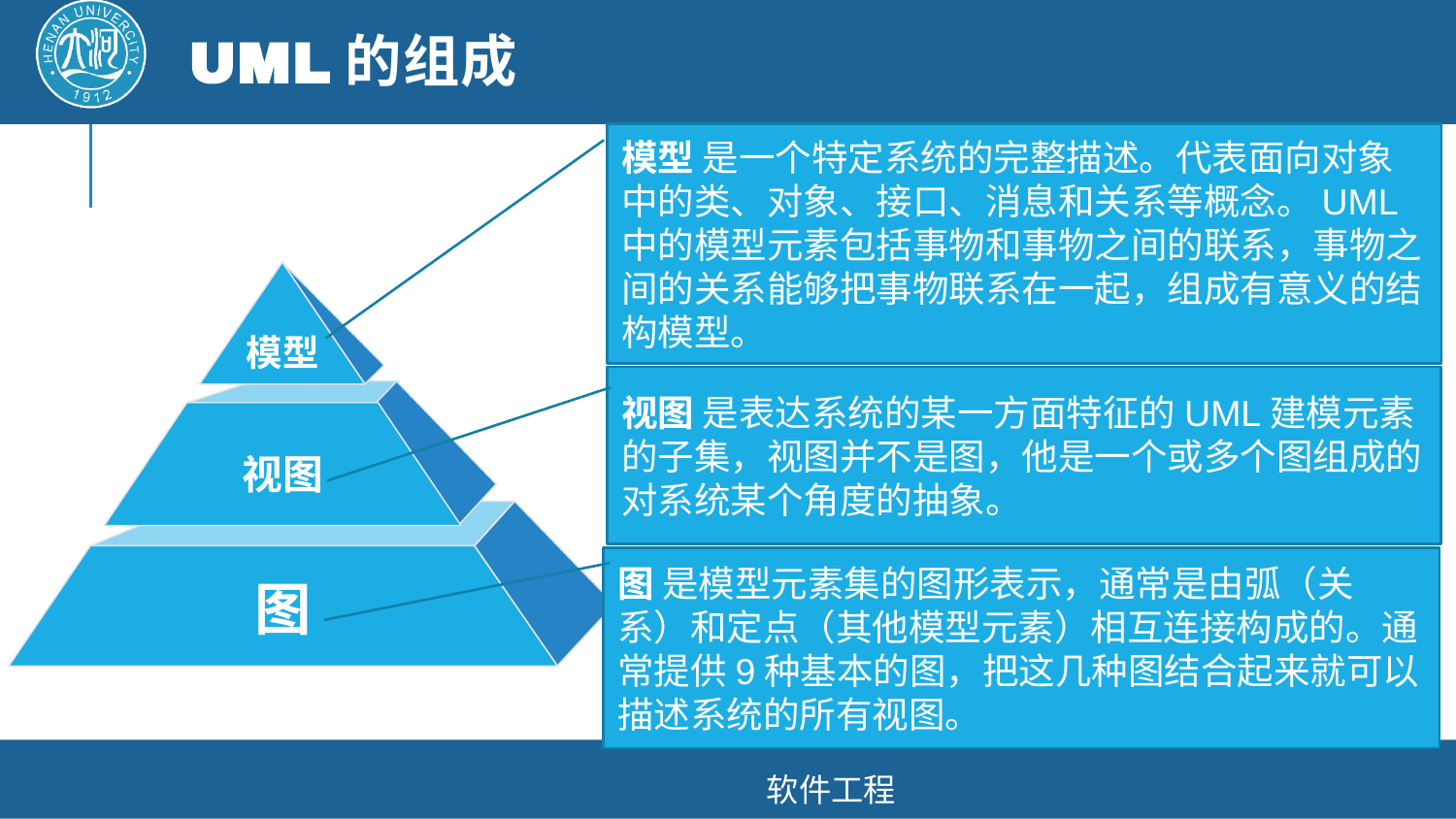

# UML的组成
模型 是一个特定系统的完整描述。代表面向对象中的类、对象、接口、消息和关系等概念。UML中的模型元素包括事物和事物之间的联系，事物之间的关系能够把事物联系在一起，组成有意义的结构模型。

模型

视图

图
视图 是表达系统的某一方面特征的UML建模元素的子集，视图并不是图，他是一个或多个图组成的对系统某个角度的抽象。
图 是模型元素集的图形表示，通常是由弧（关系）和定点（其他模型元素）相互连接构成的。通常提供9种基本的图，把这几种图结合起来就可以描述系统的所有视图。

软件工程
53